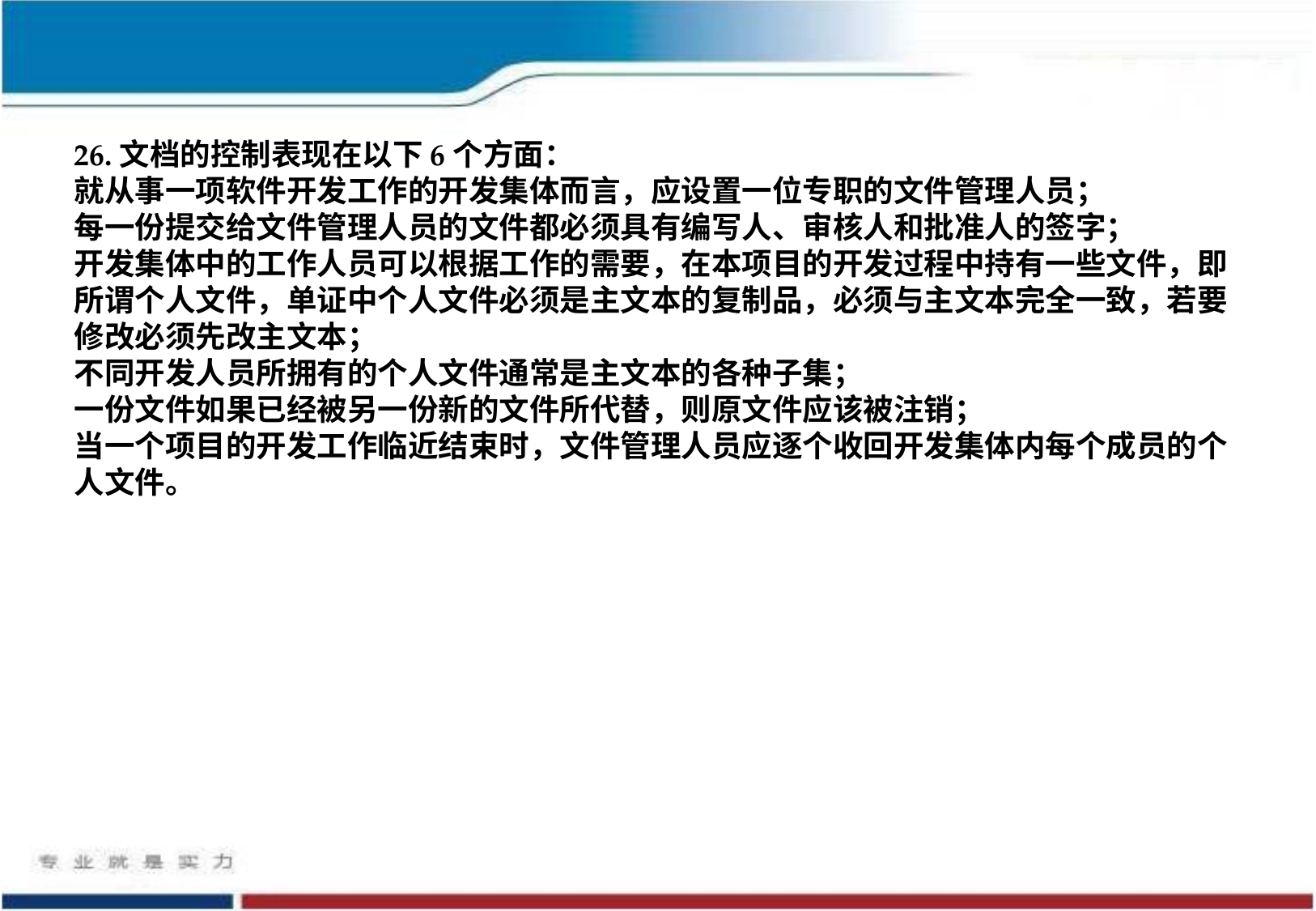

26.文档的控制表现在以下6个方面：
就从事一项软件开发工作的开发集体而言，应设置一位专职的文件管理人员；
每一份提交给文件管理人员的文件都必须具有编写人、审核人和批准人的签字；
开发集体中的工作人员可以根据工作的需要，在本项目的开发过程中持有一些文件，即所谓个人文件，单证中个人文件必须是主文本的复制品，必须与主文本完全一致，若要修改必须先改主文本；
不同开发人员所拥有的个人文件通常是主文本的各种子集；
一份文件如果已经被另一份新的文件所代替，则原文件应该被注销；
当一个项目的开发工作临近结束时，文件管理人员应逐个收回开发集体内每个成员的个人文件。